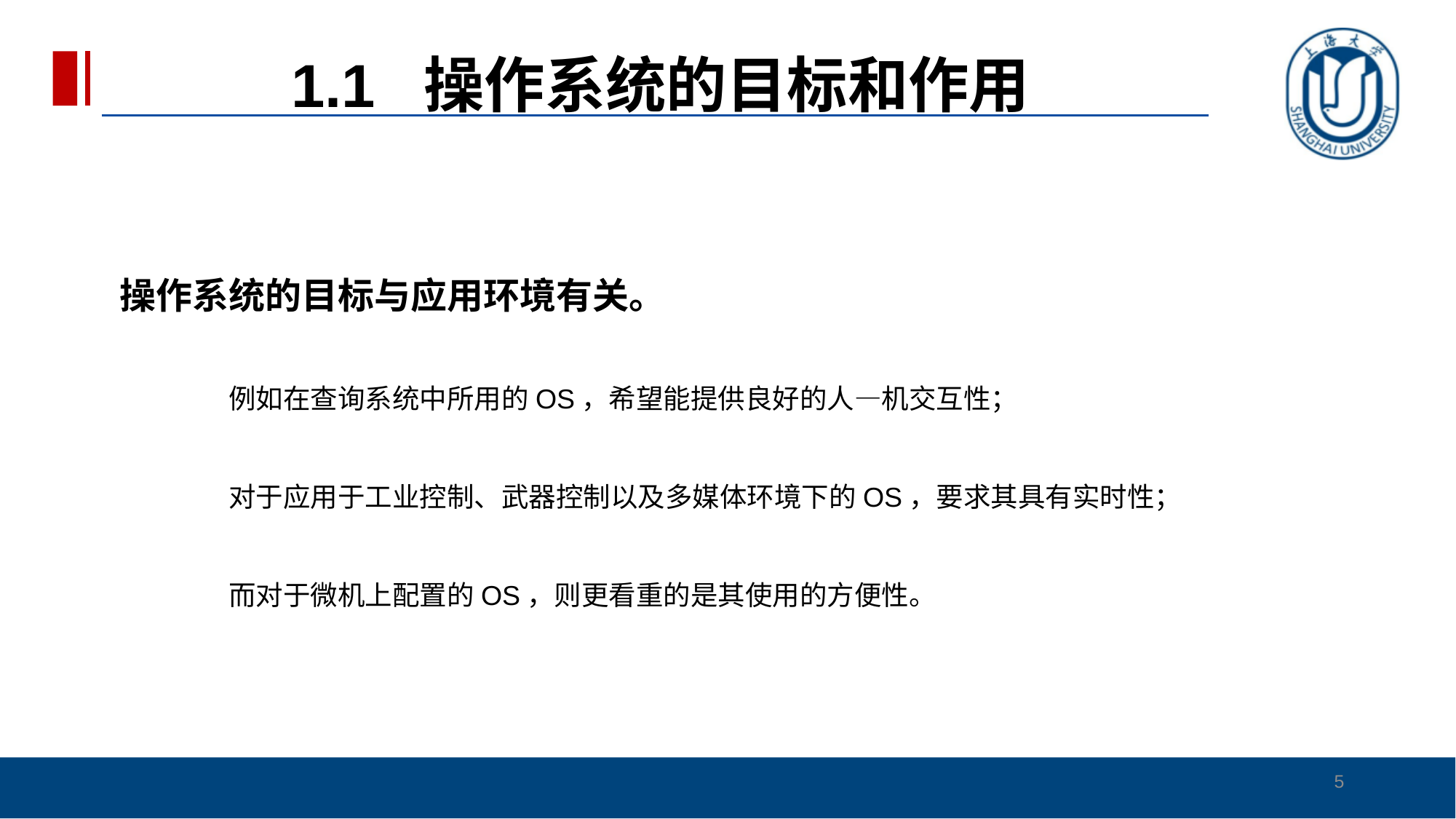

1.1  操作系统的目标和作用
# 操作系统的目标与应用环境有关。 例如在查询系统中所用的OS，希望能提供良好的人—机交互性； 对于应用于工业控制、武器控制以及多媒体环境下的OS，要求其具有实时性； 而对于微机上配置的OS，则更看重的是其使用的方便性。
5